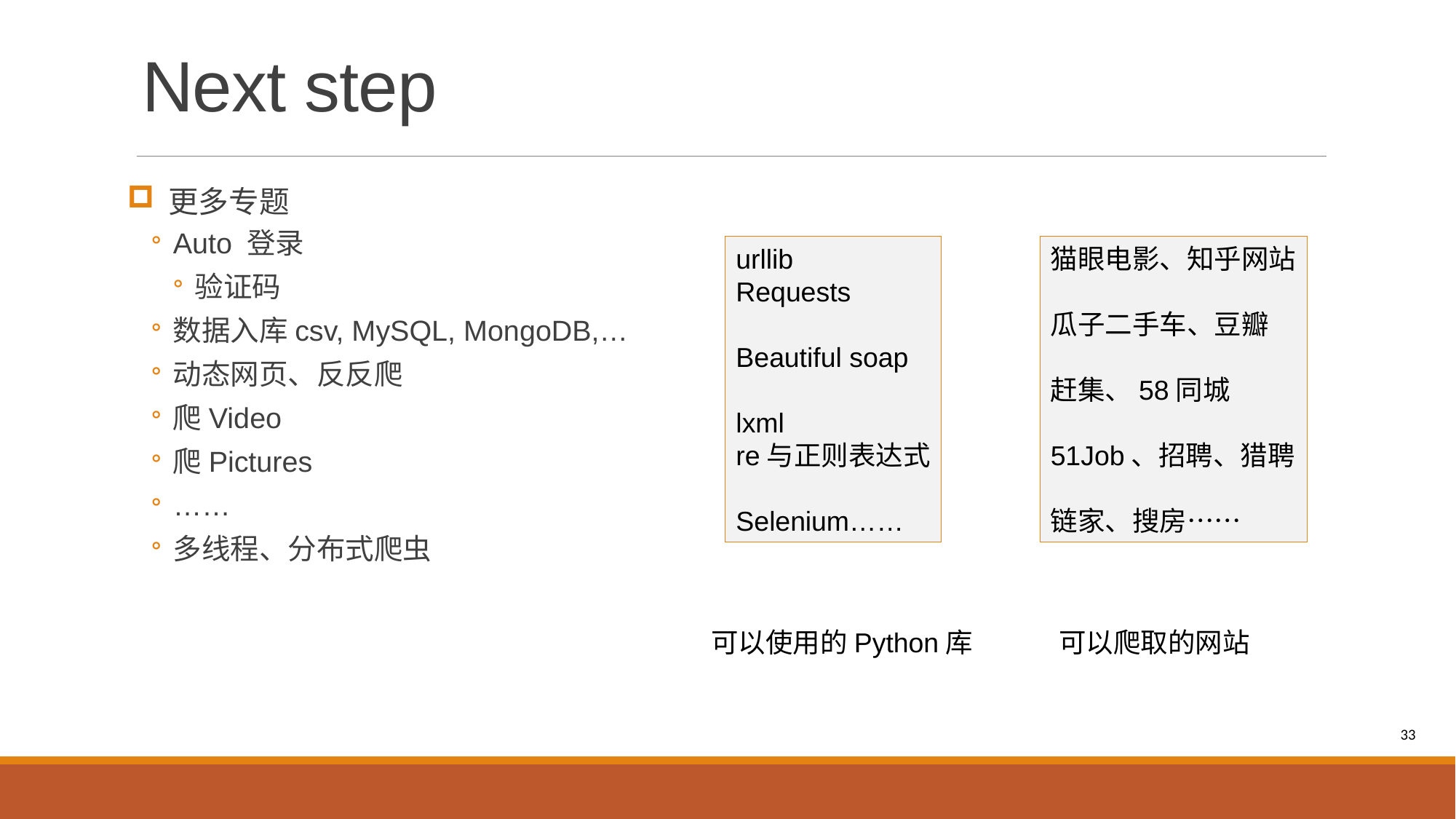

# Next step
更多专题
Auto 登录
验证码
数据入库csv, MySQL, MongoDB,…
动态网页、反反爬
爬Video
爬Pictures
……
多线程、分布式爬虫

urllib
Requests

Beautiful soap

lxml
re与正则表达式

Selenium……
猫眼电影、知乎网站

瓜子二手车、豆瓣

赶集、58同城

51Job、招聘、猎聘

链家、搜房……
可以使用的Python库
可以爬取的网站